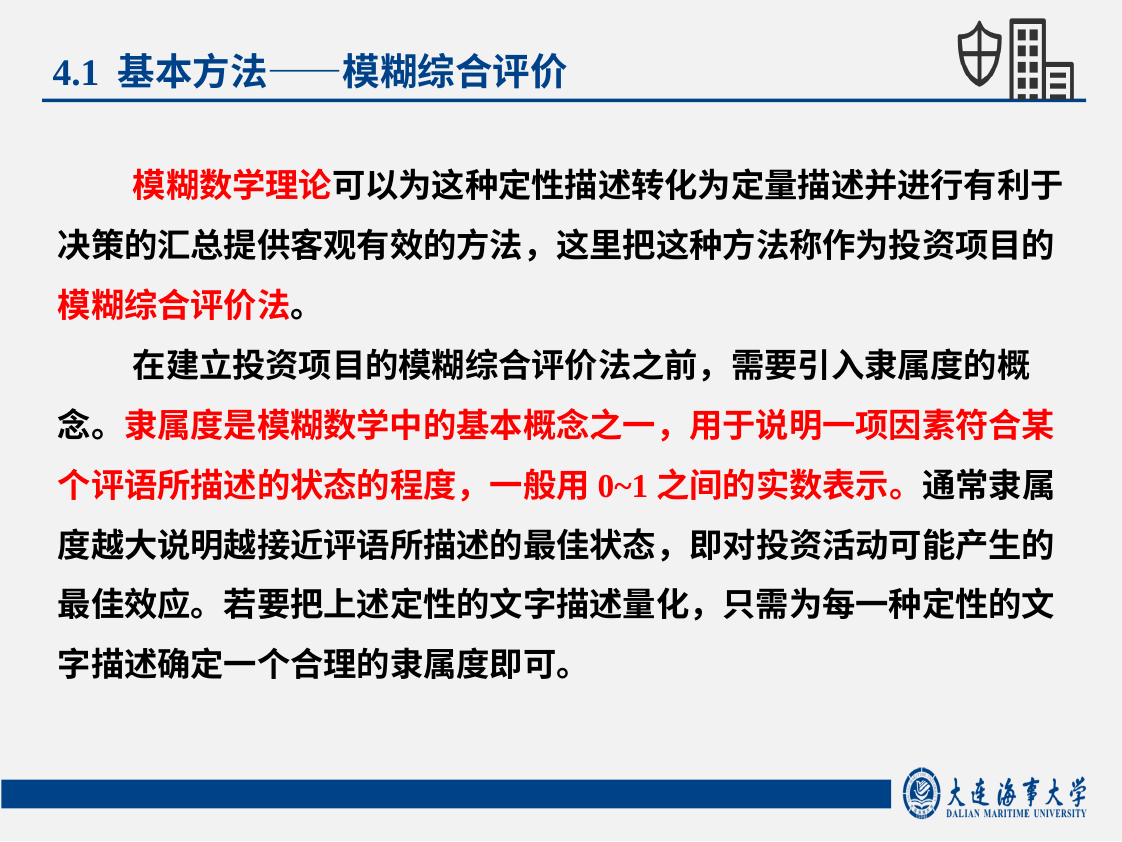

4.1 基本方法——模糊综合评价
模糊数学理论可以为这种定性描述转化为定量描述并进行有利于决策的汇总提供客观有效的方法，这里把这种方法称作为投资项目的模糊综合评价法。
在建立投资项目的模糊综合评价法之前，需要引入隶属度的概念。隶属度是模糊数学中的基本概念之一，用于说明一项因素符合某个评语所描述的状态的程度，一般用0~1之间的实数表示。通常隶属度越大说明越接近评语所描述的最佳状态，即对投资活动可能产生的最佳效应。若要把上述定性的文字描述量化，只需为每一种定性的文字描述确定一个合理的隶属度即可。